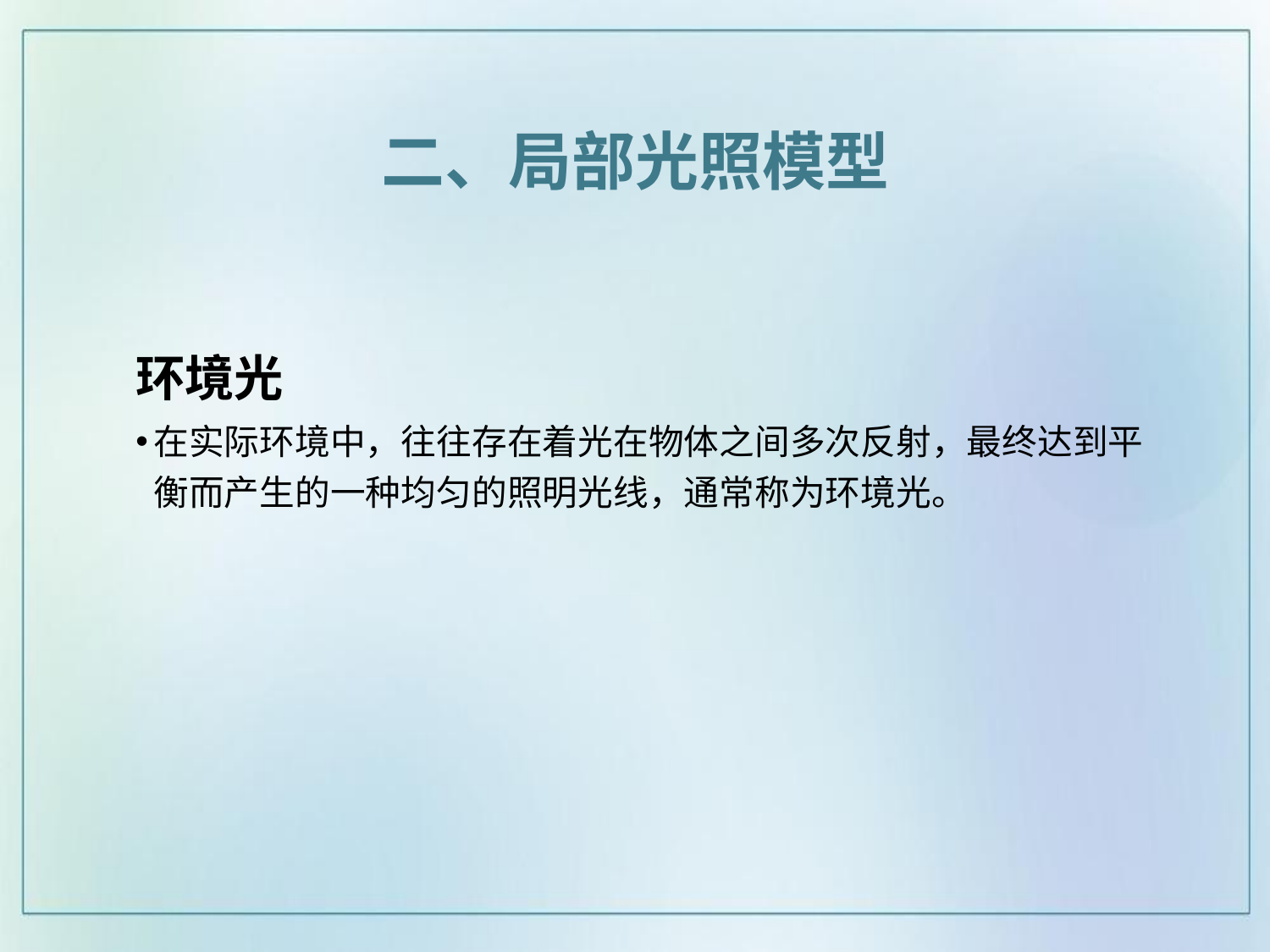

二、局部光照模型
环境光
在实际环境中，往往存在着光在物体之间多次反射，最终达到平衡而产生的一种均匀的照明光线，通常称为环境光。